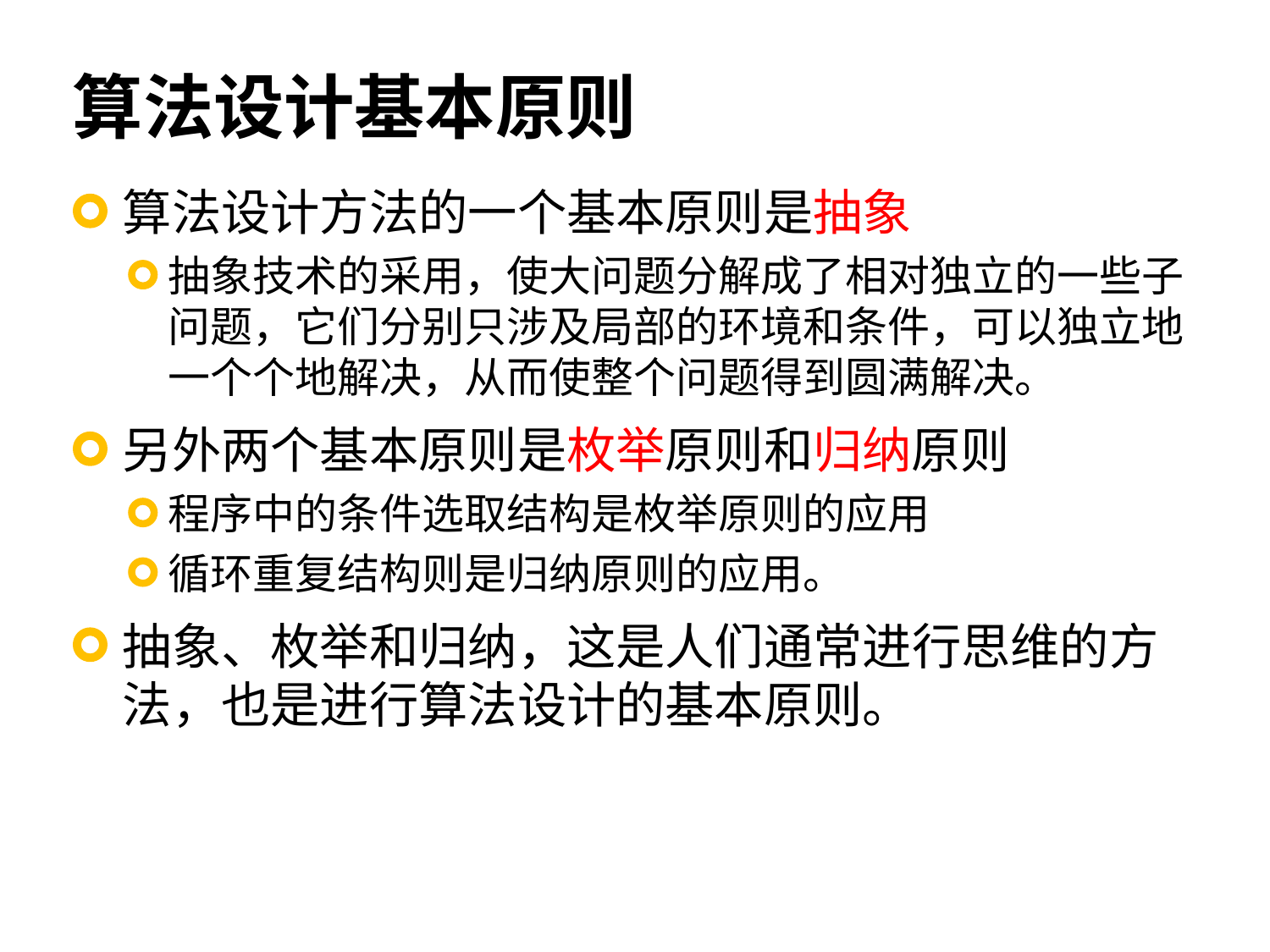

# 算法设计基本原则
算法设计方法的一个基本原则是抽象
抽象技术的采用，使大问题分解成了相对独立的一些子问题，它们分别只涉及局部的环境和条件，可以独立地一个个地解决，从而使整个问题得到圆满解决。
另外两个基本原则是枚举原则和归纳原则
程序中的条件选取结构是枚举原则的应用
循环重复结构则是归纳原则的应用。
抽象、枚举和归纳，这是人们通常进行思维的方法，也是进行算法设计的基本原则。